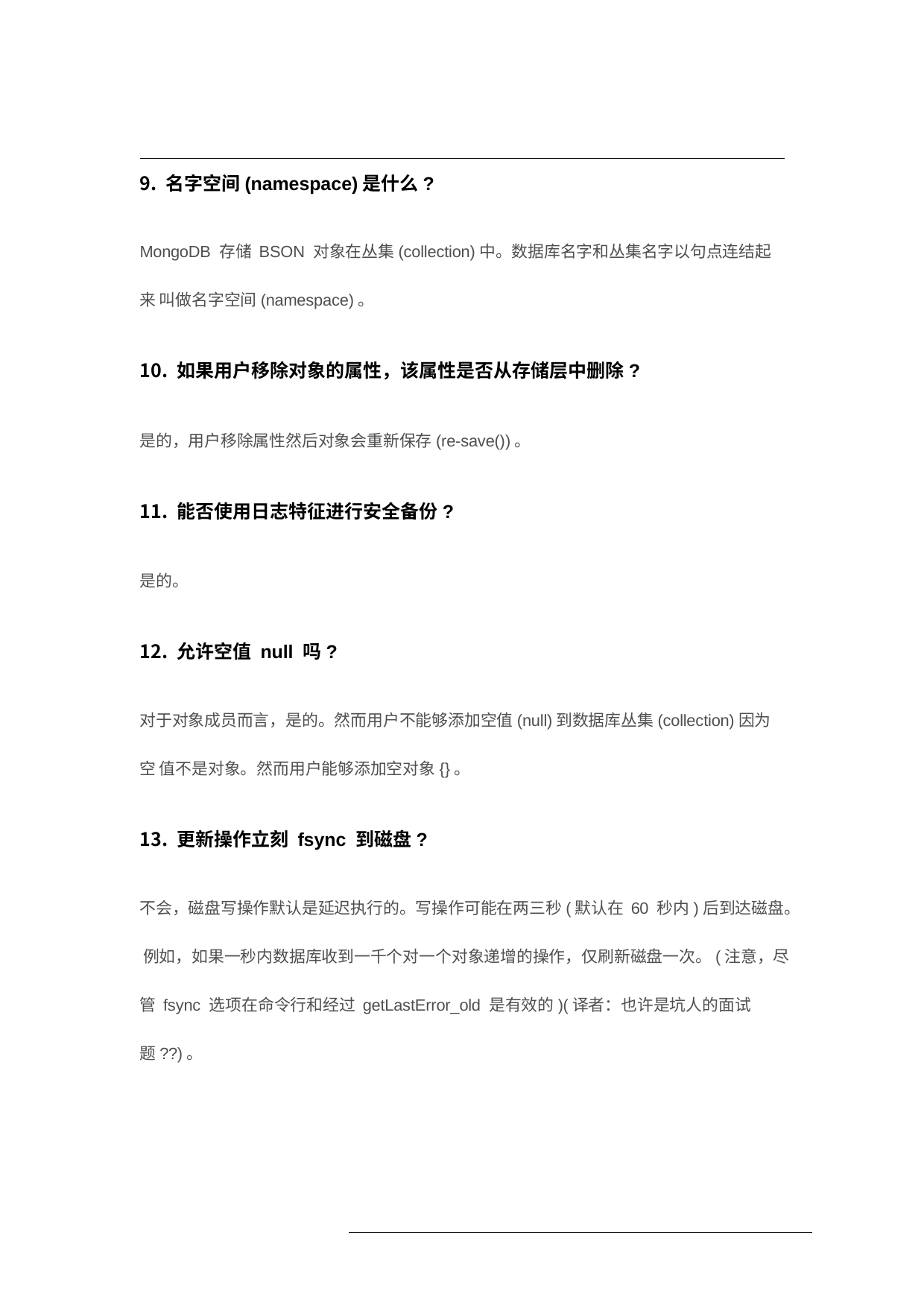

名字空间(namespace)是什么?
MongoDB 存储 BSON 对象在丛集(collection)中。数据库名字和丛集名字以句点连结起来 叫做名字空间(namespace)。

如果用户移除对象的属性，该属性是否从存储层中删除?

是的，用户移除属性然后对象会重新保存(re-save())。

能否使用日志特征进行安全备份?

是的。

允许空值 null 吗?
对于对象成员而言，是的。然而用户不能够添加空值(null)到数据库丛集(collection)因为空 值不是对象。然而用户能够添加空对象{}。

更新操作立刻 fsync 到磁盘?
不会，磁盘写操作默认是延迟执行的。写操作可能在两三秒(默认在 60 秒内)后到达磁盘。 例如，如果一秒内数据库收到一千个对一个对象递增的操作，仅刷新磁盘一次。(注意，尽 管 fsync 选项在命令行和经过 getLastError_old 是有效的)(译者：也许是坑人的面试题??)。